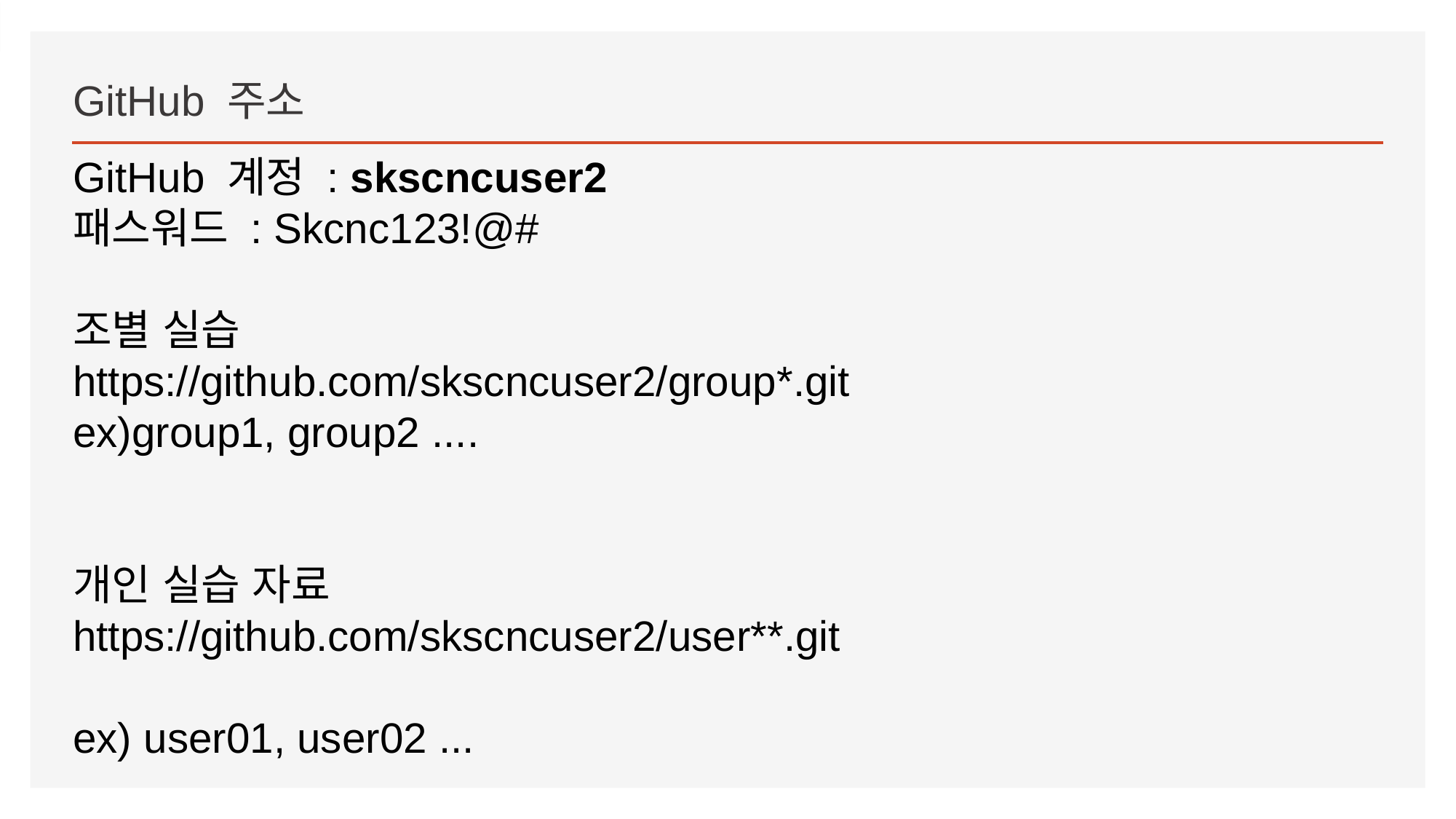

# GitHub 주소
GitHub 계정 : skscncuser2
패스워드 : Skcnc123!@#

조별 실습
https://github.com/skscncuser2/group*.git
ex)group1, group2 ....

개인 실습 자료
https://github.com/skscncuser2/user**.git

ex) user01, user02 ...